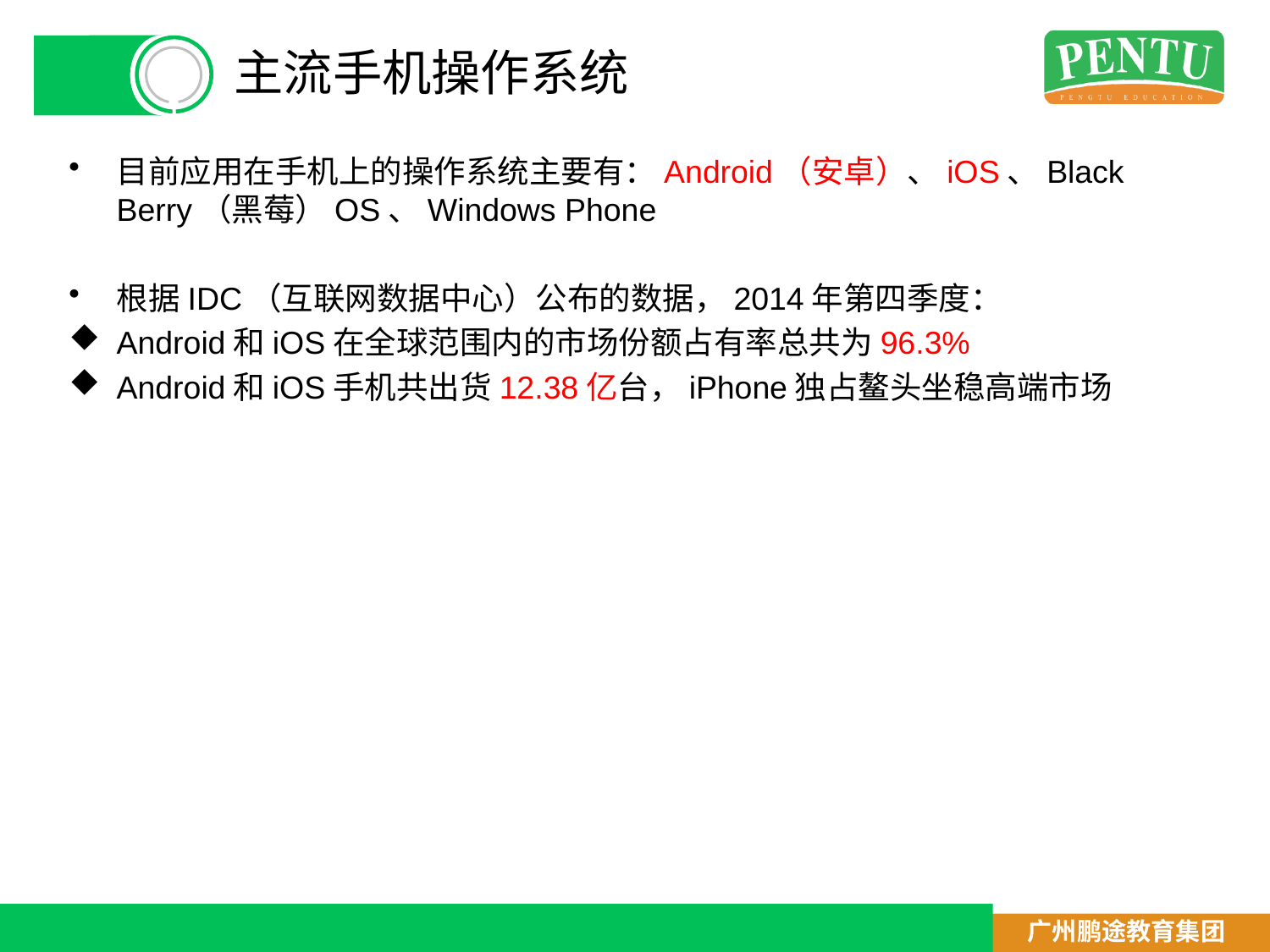

# 主流手机操作系统
目前应用在手机上的操作系统主要有：Android（安卓）、iOS、Black Berry（黑莓）OS、Windows Phone

根据IDC（互联网数据中心）公布的数据，2014年第四季度：
Android和iOS在全球范围内的市场份额占有率总共为96.3%
Android和iOS手机共出货12.38亿台，iPhone独占鳌头坐稳高端市场